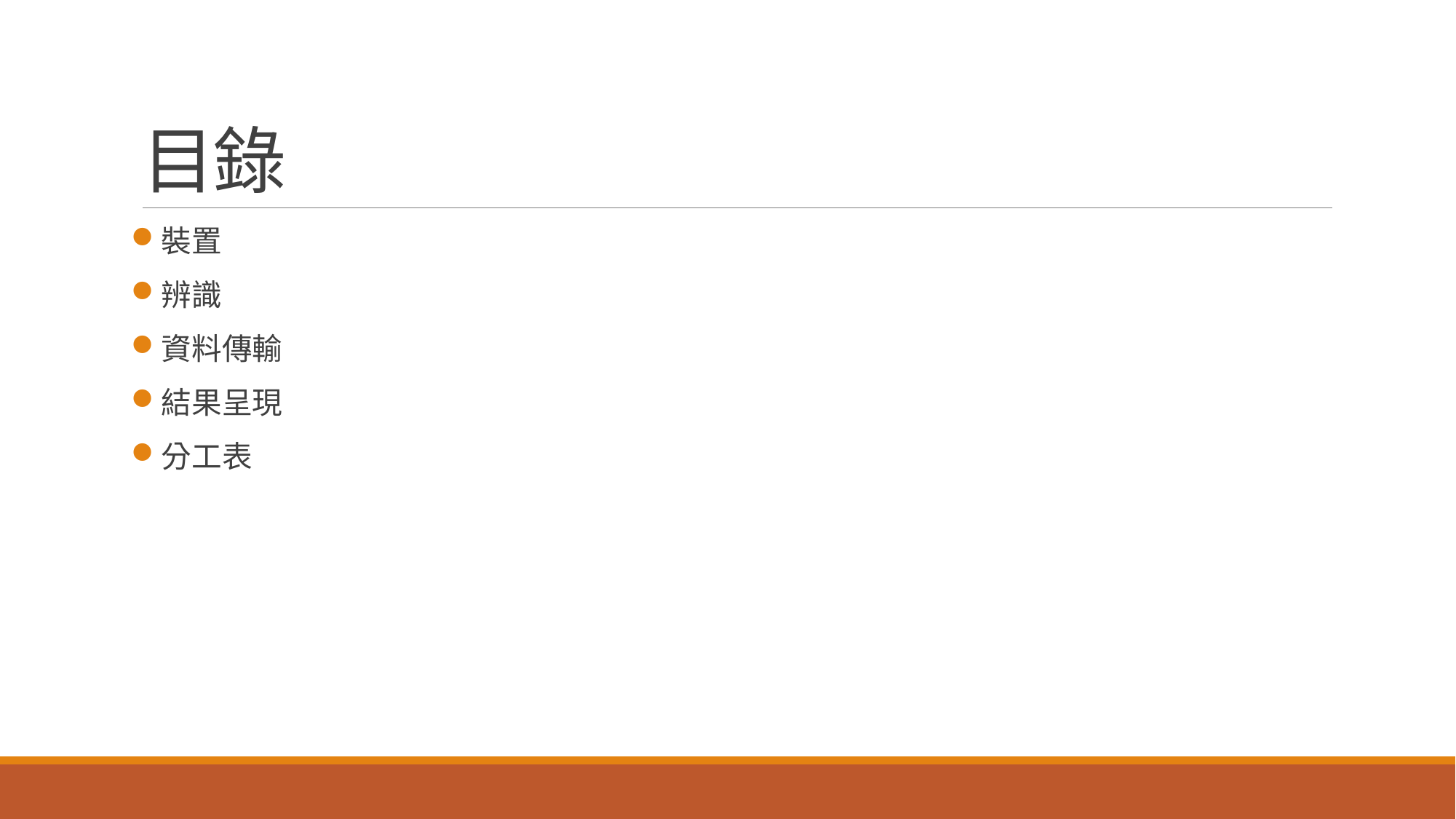

# 目錄
裝置
辨識
資料傳輸
結果呈現
分工表